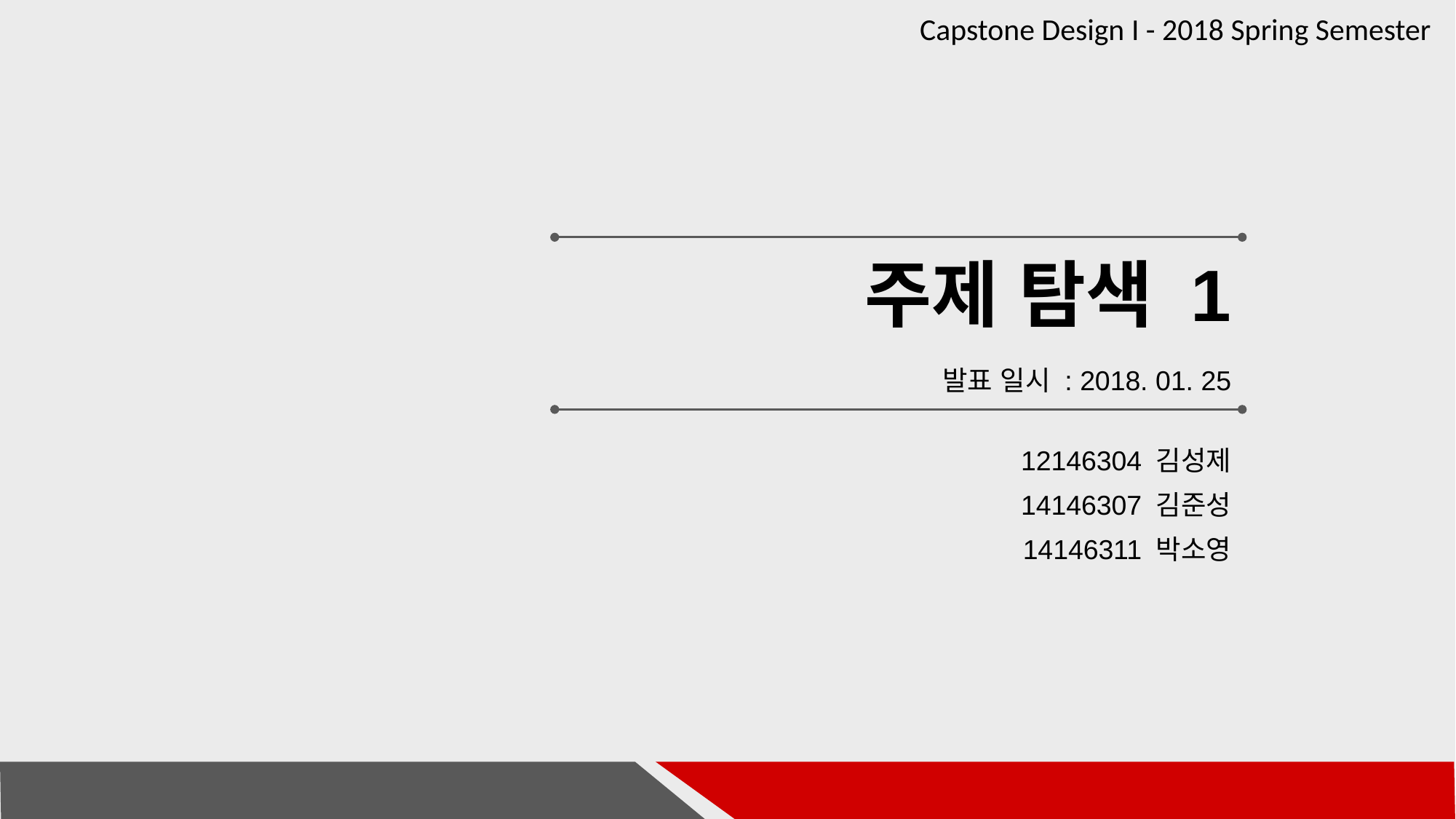

# 주제 탐색 1
발표 일시 : 2018. 01. 25
12146304 김성제
14146307 김준성
14146311 박소영